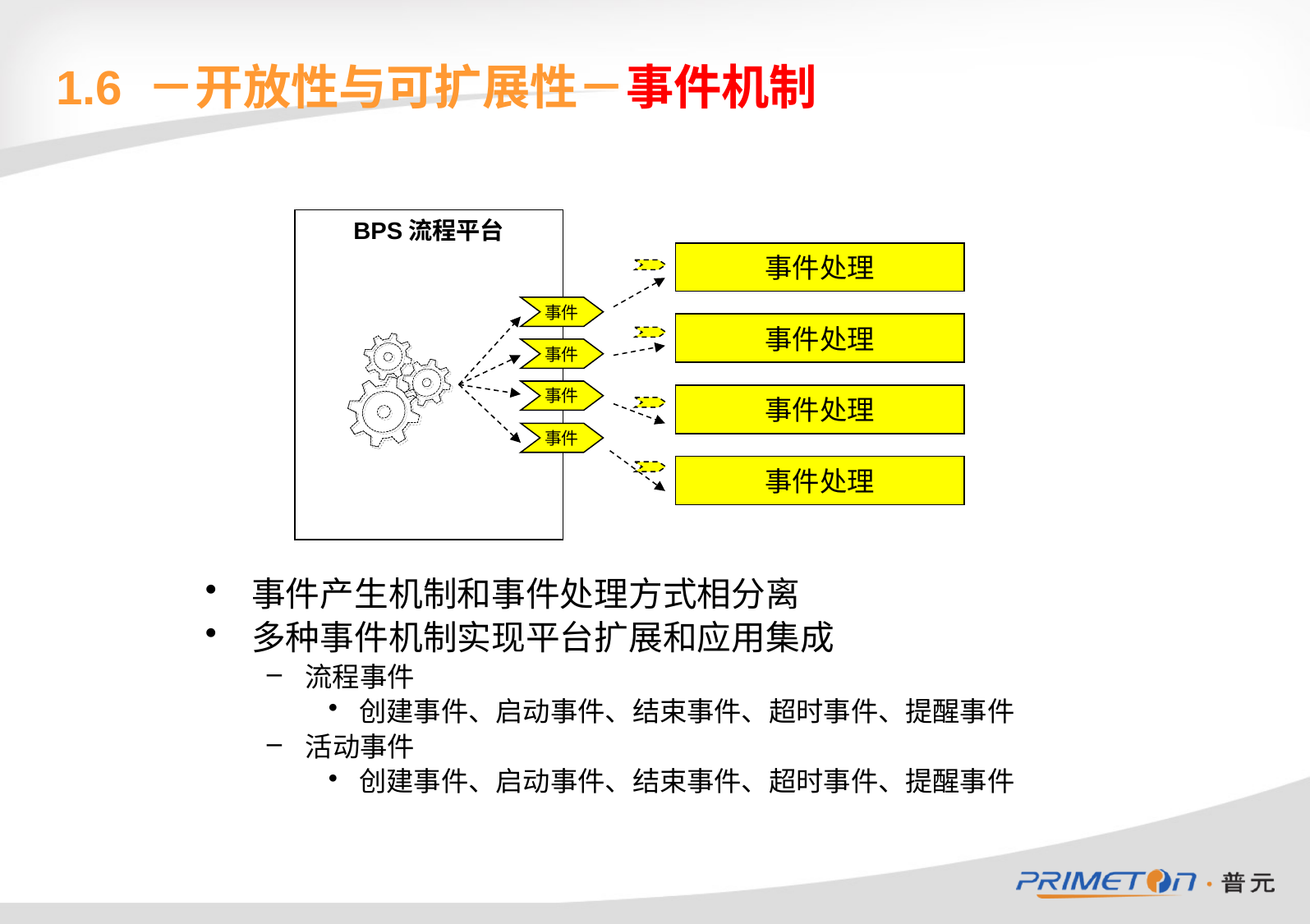

# 1.6 －开放性与可扩展性－事件机制
BPS流程平台
事件处理

事件
事件处理

事件

事件

事件处理

事件

事件处理

事件产生机制和事件处理方式相分离
多种事件机制实现平台扩展和应用集成
流程事件
创建事件、启动事件、结束事件、超时事件、提醒事件
活动事件
创建事件、启动事件、结束事件、超时事件、提醒事件